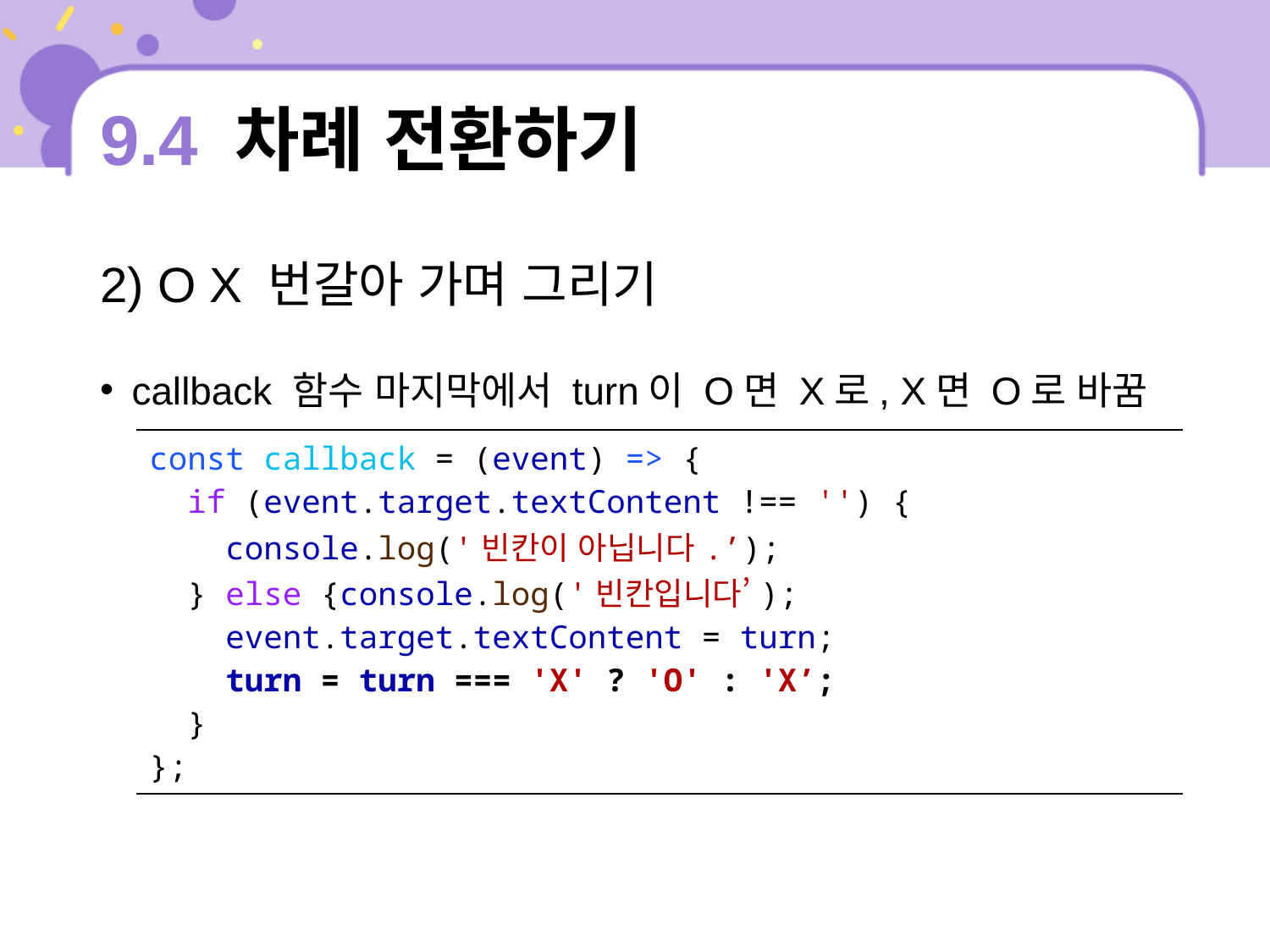

# 9.4 차례 전환하기
2) O X 번갈아 가며 그리기
callback 함수 마지막에서 turn이 O면 X로, X면 O로 바꿈
| const callback = (event) => { if (event.target.textContent !== '') { console.log('빈칸이 아닙니다.’); } else {console.log('빈칸입니다’); event.target.textContent = turn; turn = turn === 'X' ? 'O' : 'X’; } }; |
| --- |